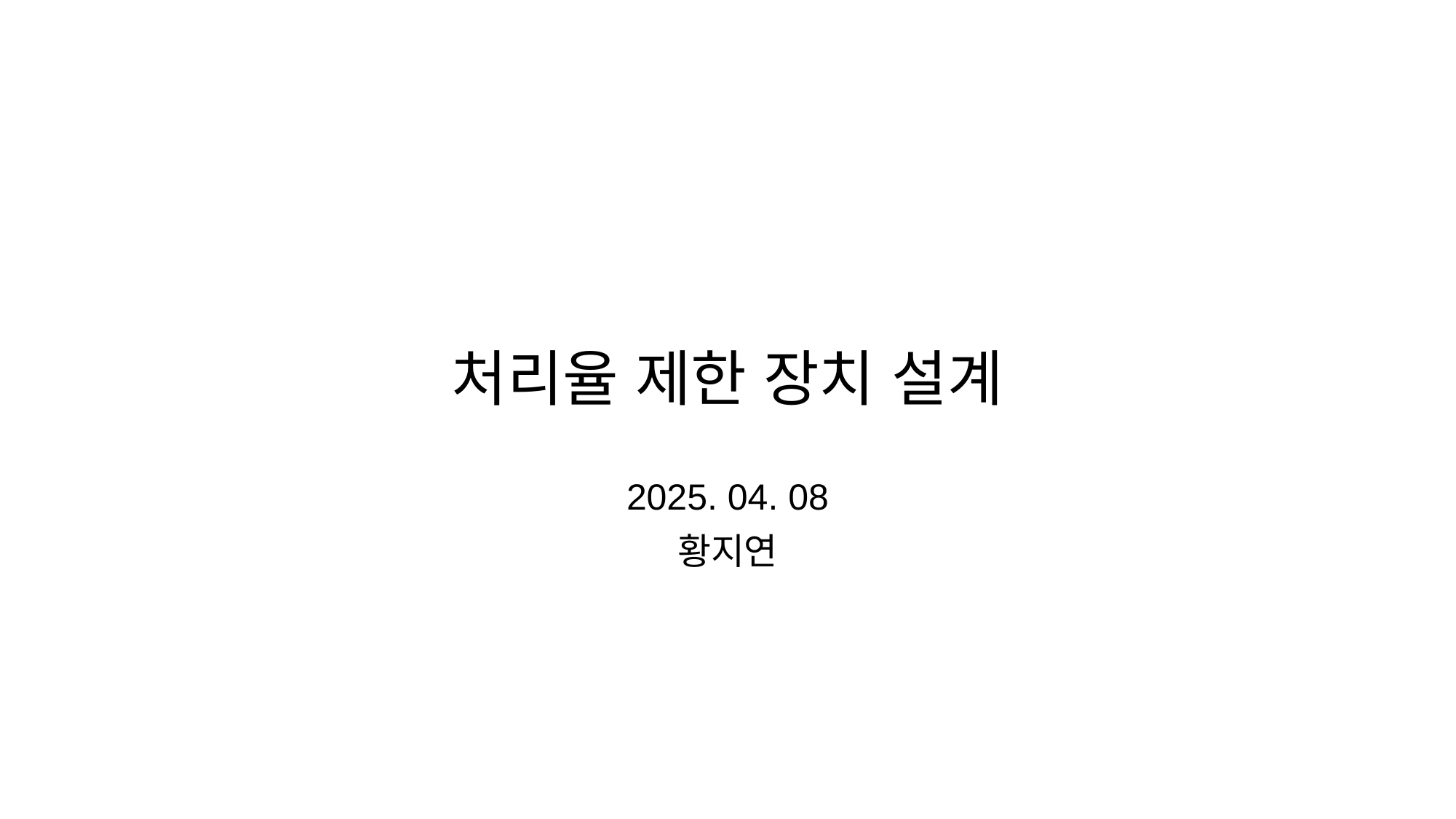

# 처리율 제한 장치 설계
2025. 04. 08
황지연